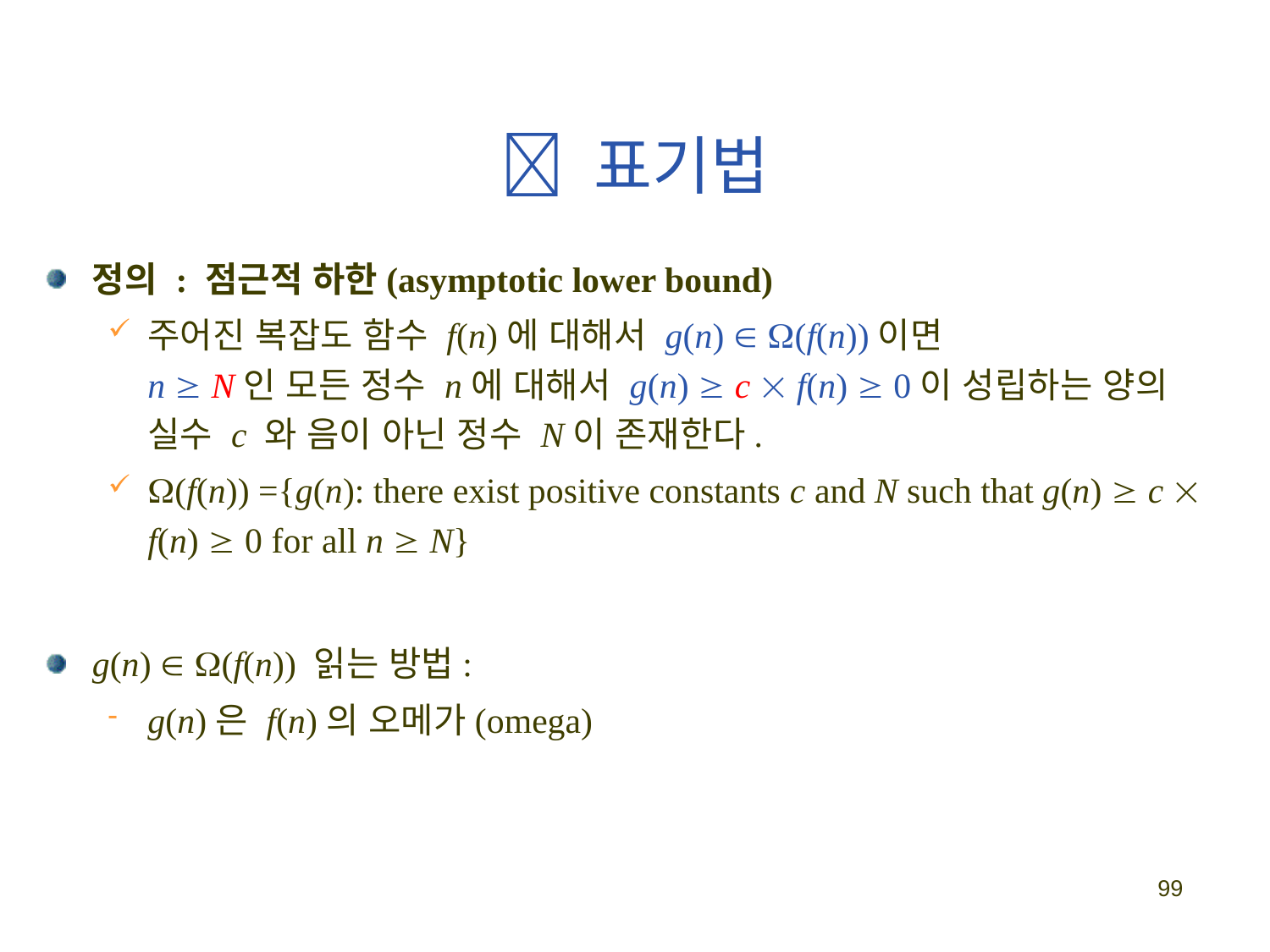

# Ω 표기법
정의 : 점근적 하한(asymptotic lower bound)
주어진 복잡도 함수 f(n)에 대해서 g(n) ∈ Ω(f(n))이면
n ≥ N인 모든 정수 n에 대해서 g(n) ≥ c × f(n) ≥ 0이 성립하는 양의 실수 c 와 음이 아닌 정수 N이 존재한다.
Ω(f(n)) ={g(n): there exist positive constants c and N such that g(n) ≥ c × f(n) ≥ 0 for all n ≥ N}

g(n) ∈ Ω(f(n)) 읽는 방법:
g(n)은 f(n)의 오메가(omega)
99